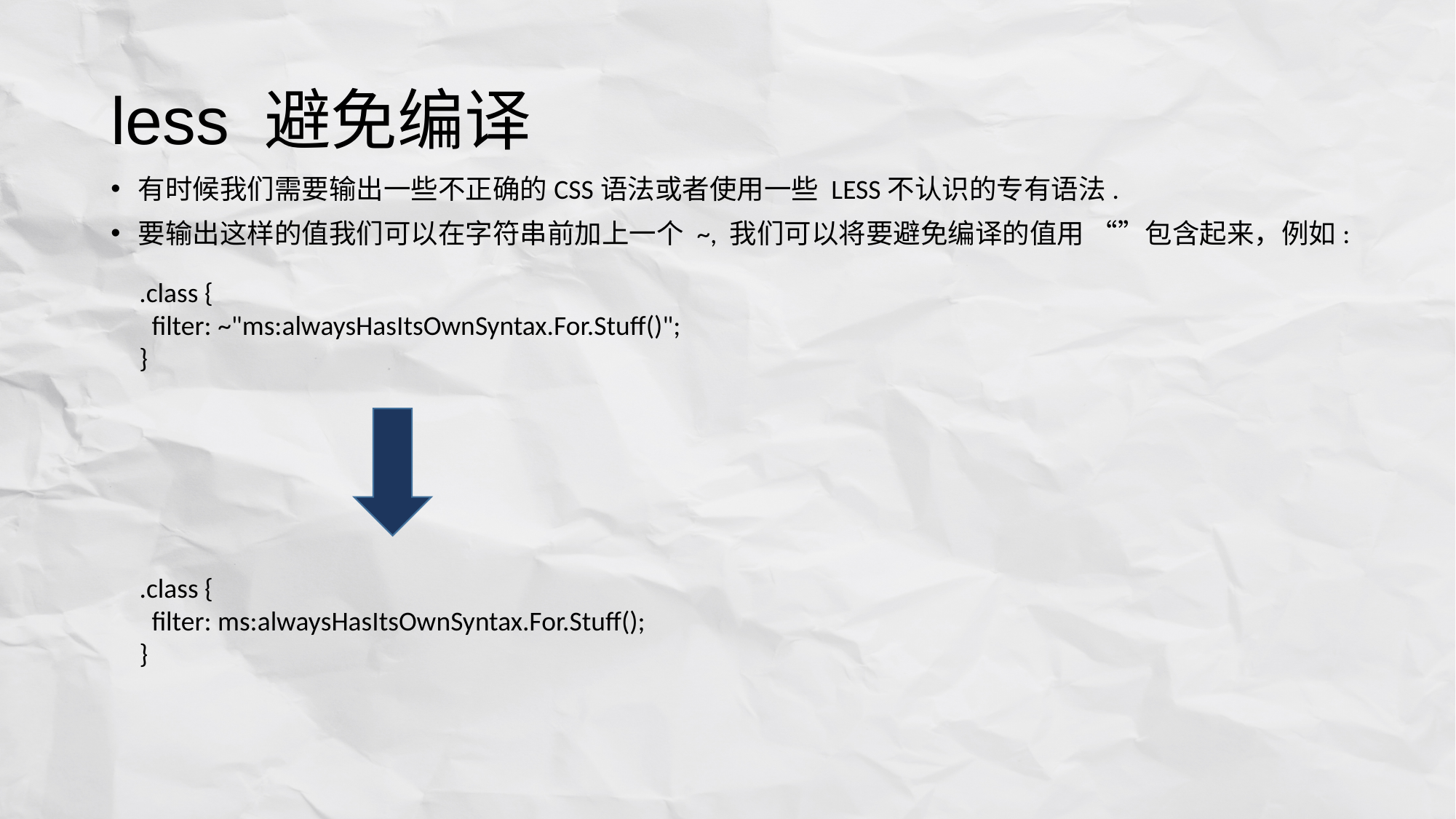

# less 避免编译
有时候我们需要输出一些不正确的CSS语法或者使用一些 LESS不认识的专有语法.
要输出这样的值我们可以在字符串前加上一个 ~, 我们可以将要避免编译的值用 “”包含起来，例如:
.class {
  filter: ~"ms:alwaysHasItsOwnSyntax.For.Stuff()";
}

.class {
  filter: ms:alwaysHasItsOwnSyntax.For.Stuff();
}